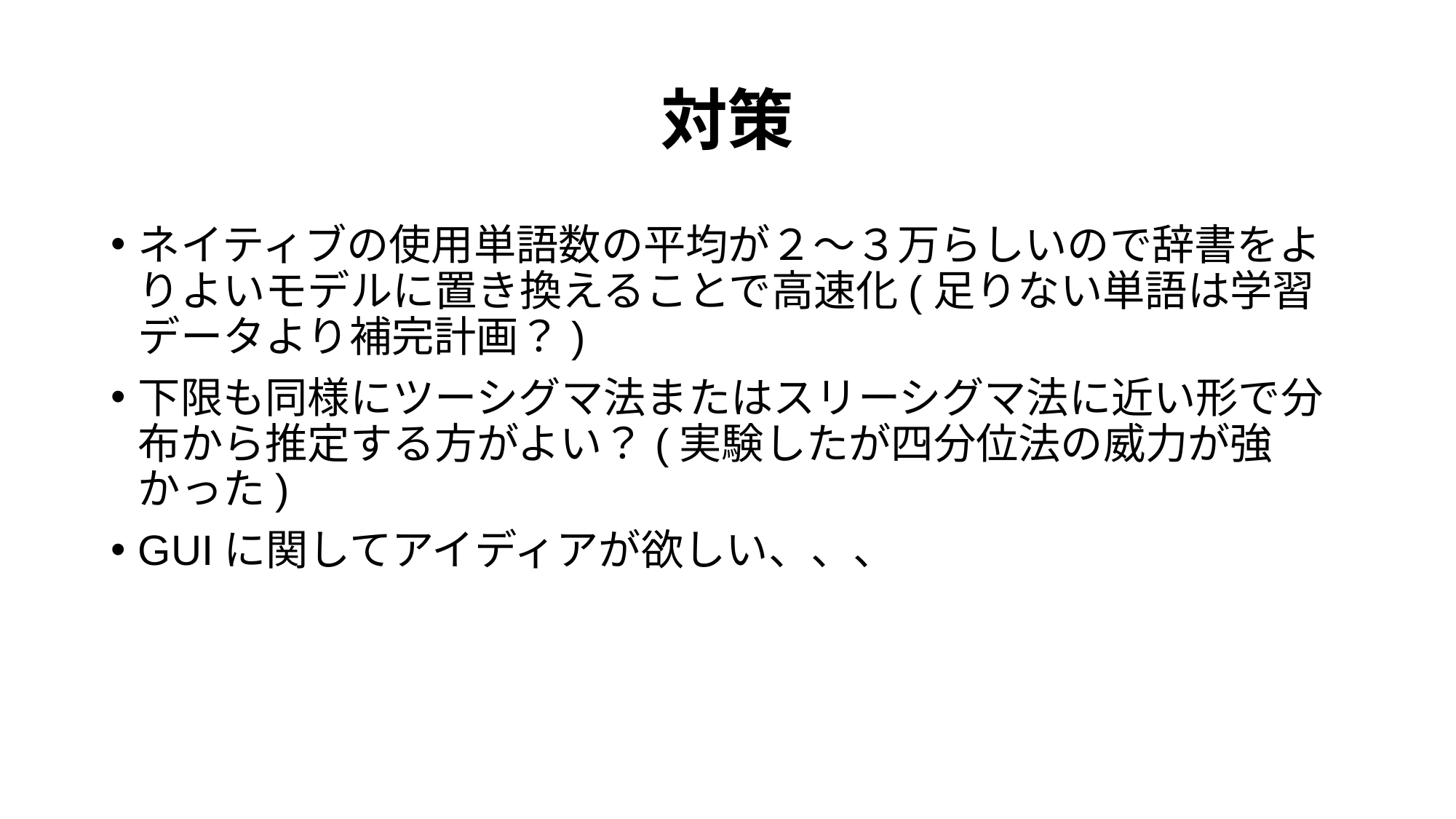

# 対策
ネイティブの使用単語数の平均が２～３万らしいので辞書をよりよいモデルに置き換えることで高速化(足りない単語は学習データより補完計画？)
下限も同様にツーシグマ法またはスリーシグマ法に近い形で分布から推定する方がよい？(実験したが四分位法の威力が強かった)
GUIに関してアイディアが欲しい、、、